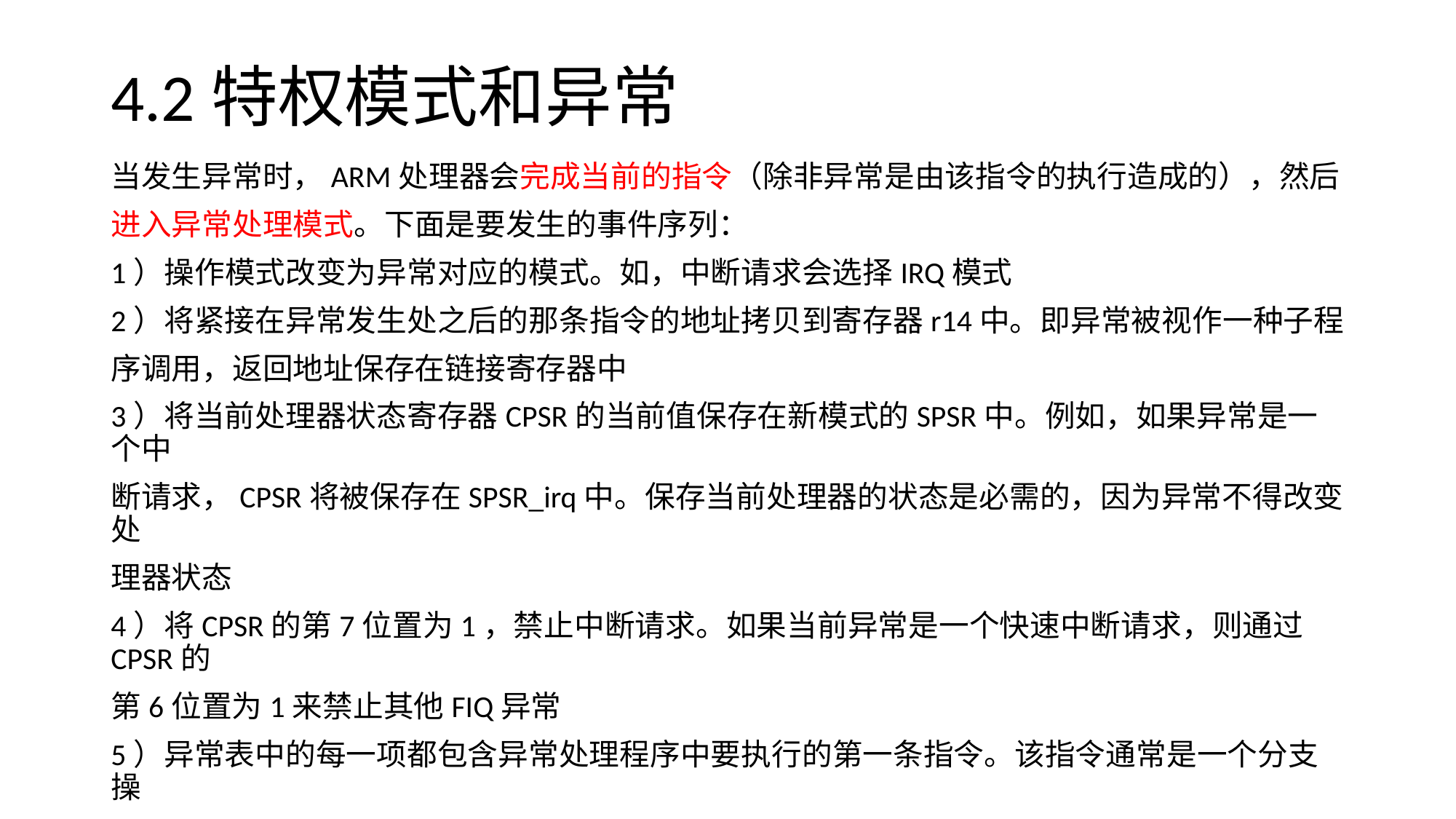

# 4.2特权模式和异常
当发生异常时，ARM处理器会完成当前的指令（除非异常是由该指令的执行造成的），然后
进入异常处理模式。下面是要发生的事件序列：
1）操作模式改变为异常对应的模式。如，中断请求会选择IRQ模式
2）将紧接在异常发生处之后的那条指令的地址拷贝到寄存器r14中。即异常被视作一种子程
序调用，返回地址保存在链接寄存器中
3）将当前处理器状态寄存器CPSR的当前值保存在新模式的SPSR中。例如，如果异常是一个中
断请求，CPSR将被保存在SPSR_irq中。保存当前处理器的状态是必需的，因为异常不得改变处
理器状态
4）将CPSR的第7位置为1，禁止中断请求。如果当前异常是一个快速中断请求，则通过CPSR的
第6位置为1来禁止其他FIQ异常
5）异常表中的每一项都包含异常处理程序中要执行的第一条指令。该指令通常是一个分支操
作（如B myHandler）。它会将对应的异常处理程序的入口地址加载到PC中